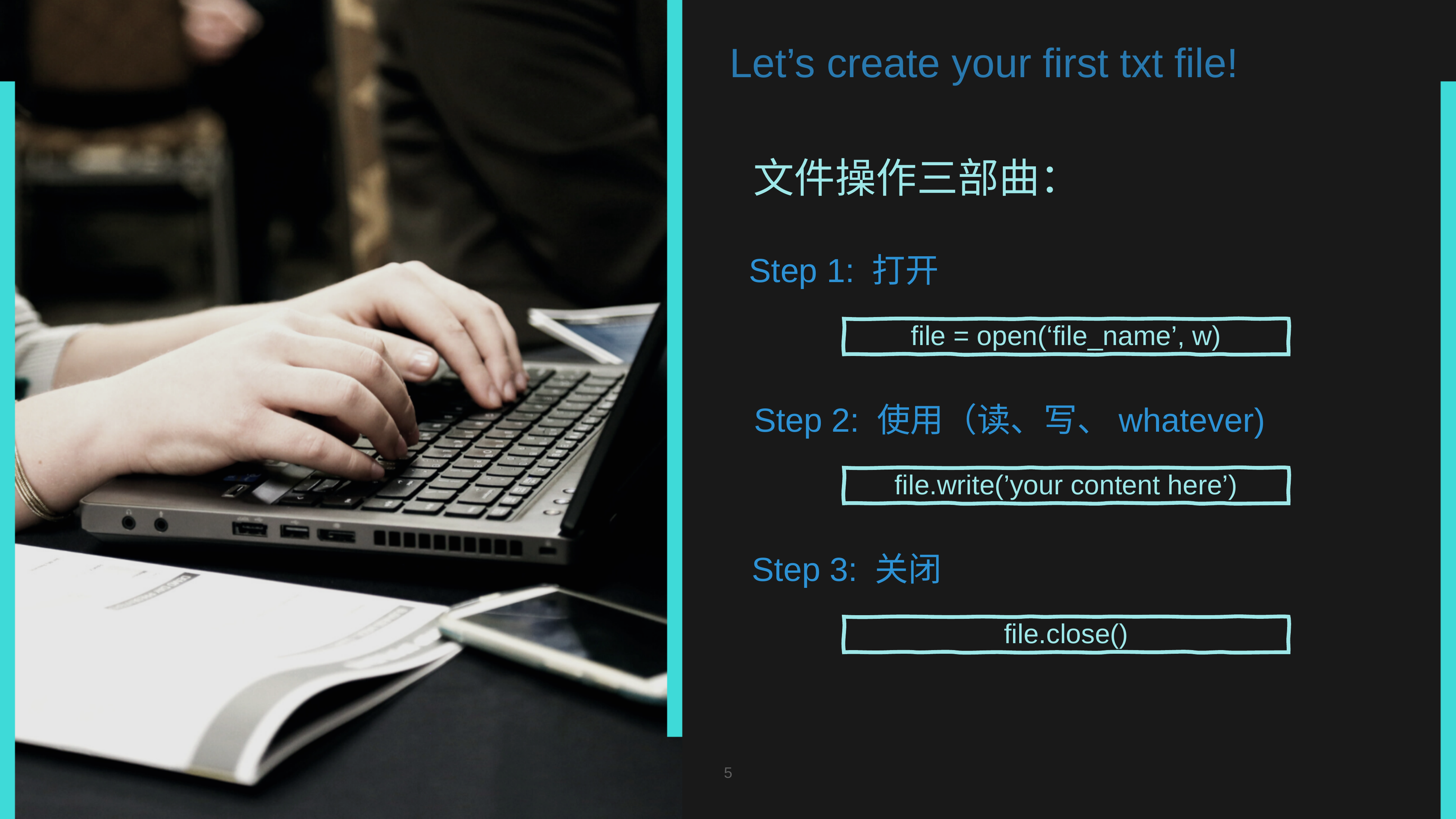

Let’s create your first txt file!
文件操作三部曲：
Step 1: 打开
file = open(‘file_name’, w)
Step 2: 使用（读、写、whatever)
file.write(’your content here’)
Step 3: 关闭
file.close()
5